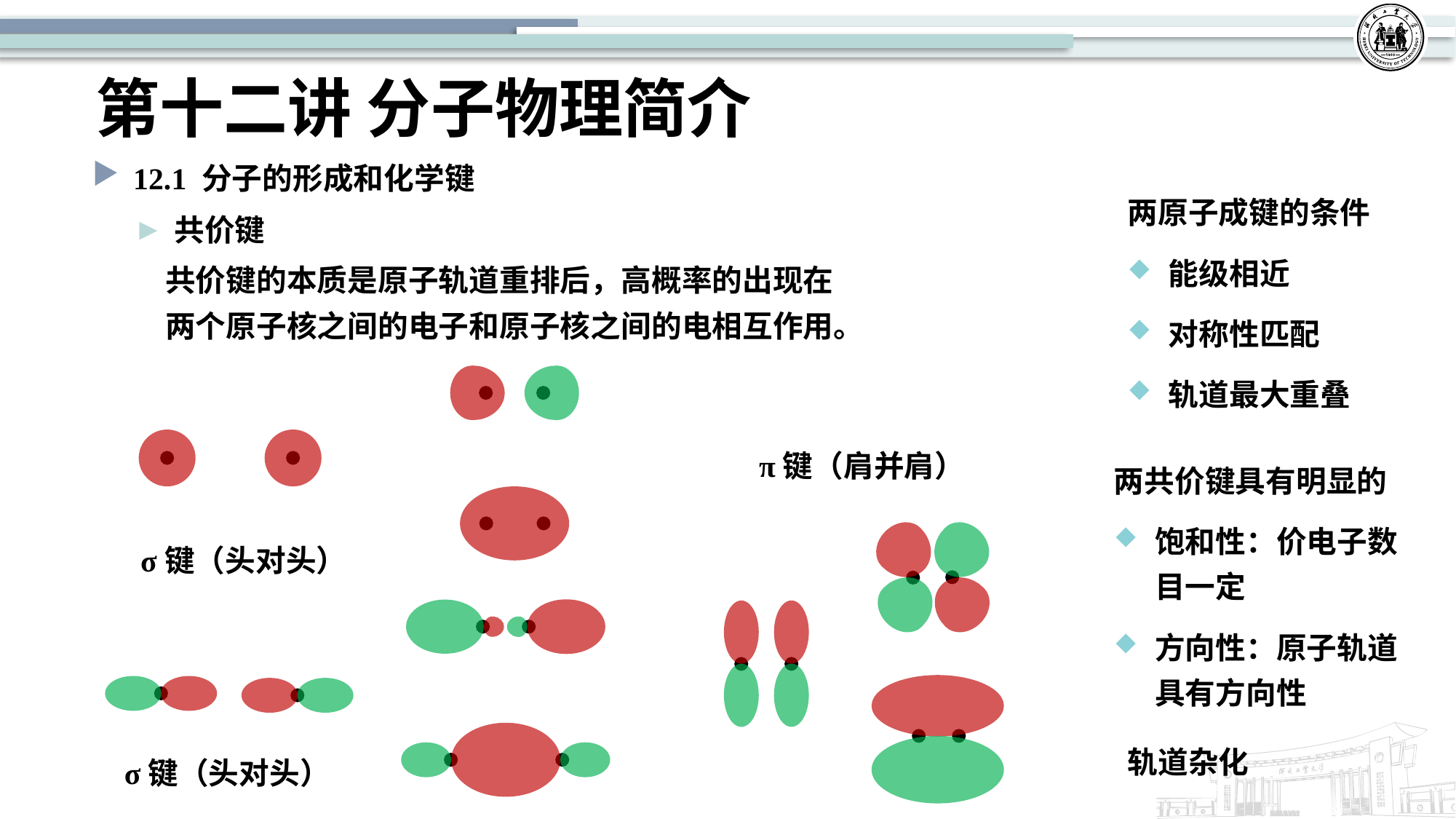

# 第十二讲 分子物理简介
12.1 分子的形成和化学键
两原子成键的条件
能级相近
对称性匹配
轨道最大重叠
共价键
共价键的本质是原子轨道重排后，高概率的出现在两个原子核之间的电子和原子核之间的电相互作用。

π键（肩并肩）
两共价键具有明显的
饱和性：价电子数目一定
方向性：原子轨道具有方向性

σ键（头对头）

轨道杂化
σ键（头对头）